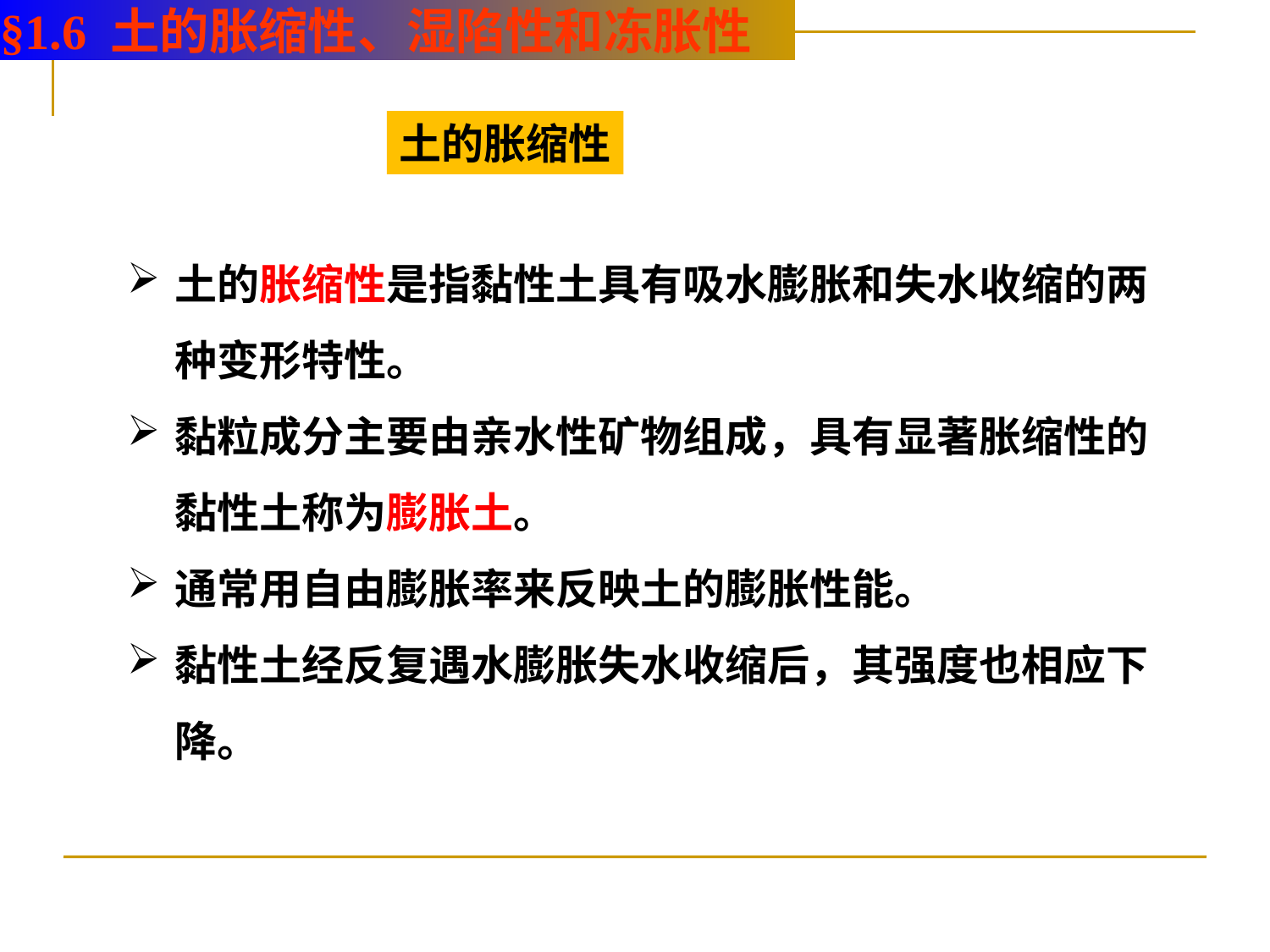

§1.6 土的胀缩性、湿陷性和冻胀性
土的胀缩性
土的胀缩性是指黏性土具有吸水膨胀和失水收缩的两种变形特性。
黏粒成分主要由亲水性矿物组成，具有显著胀缩性的黏性土称为膨胀土。
通常用自由膨胀率来反映土的膨胀性能。
黏性土经反复遇水膨胀失水收缩后，其强度也相应下降。